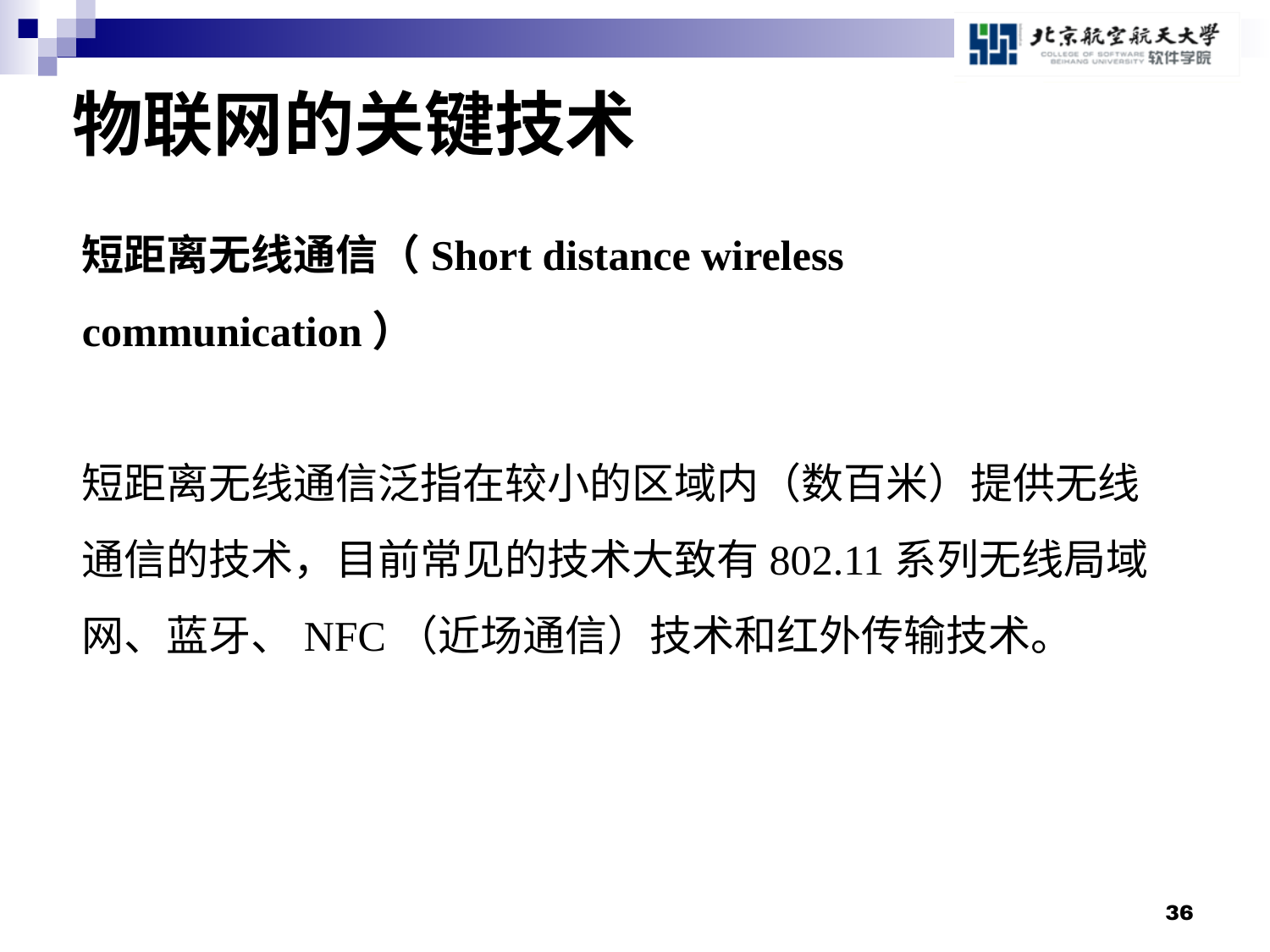

# 物联网的关键技术
短距离无线通信（Short distance wireless communication）

短距离无线通信泛指在较小的区域内（数百米）提供无线通信的技术，目前常见的技术大致有802.11系列无线局域网、蓝牙、NFC（近场通信）技术和红外传输技术。
36